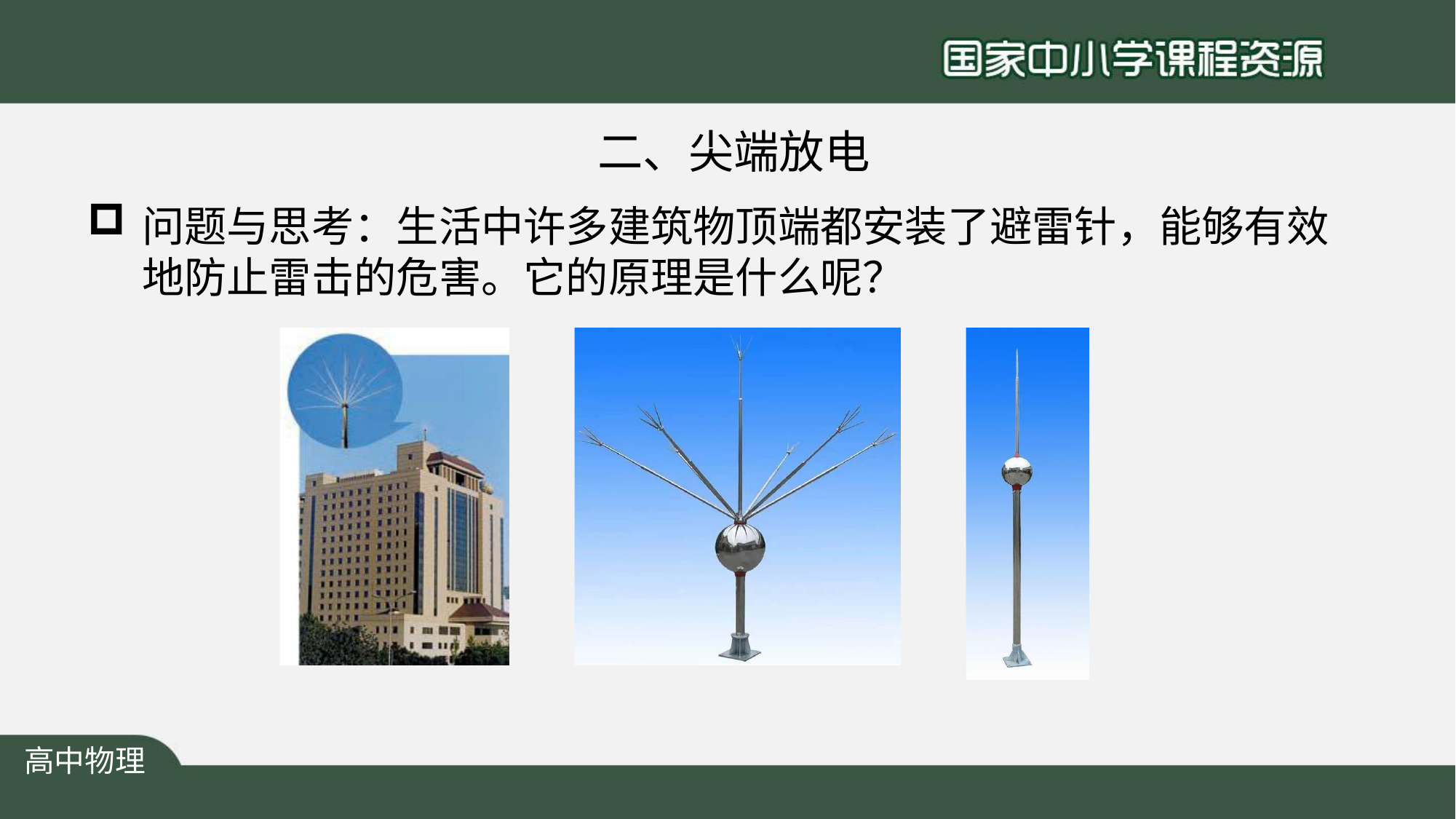

# 二、尖端放电
问题与思考：生活中许多建筑物顶端都安装了避雷针，能够有效 地防止雷击的危害。它的原理是什么呢？

高中物理